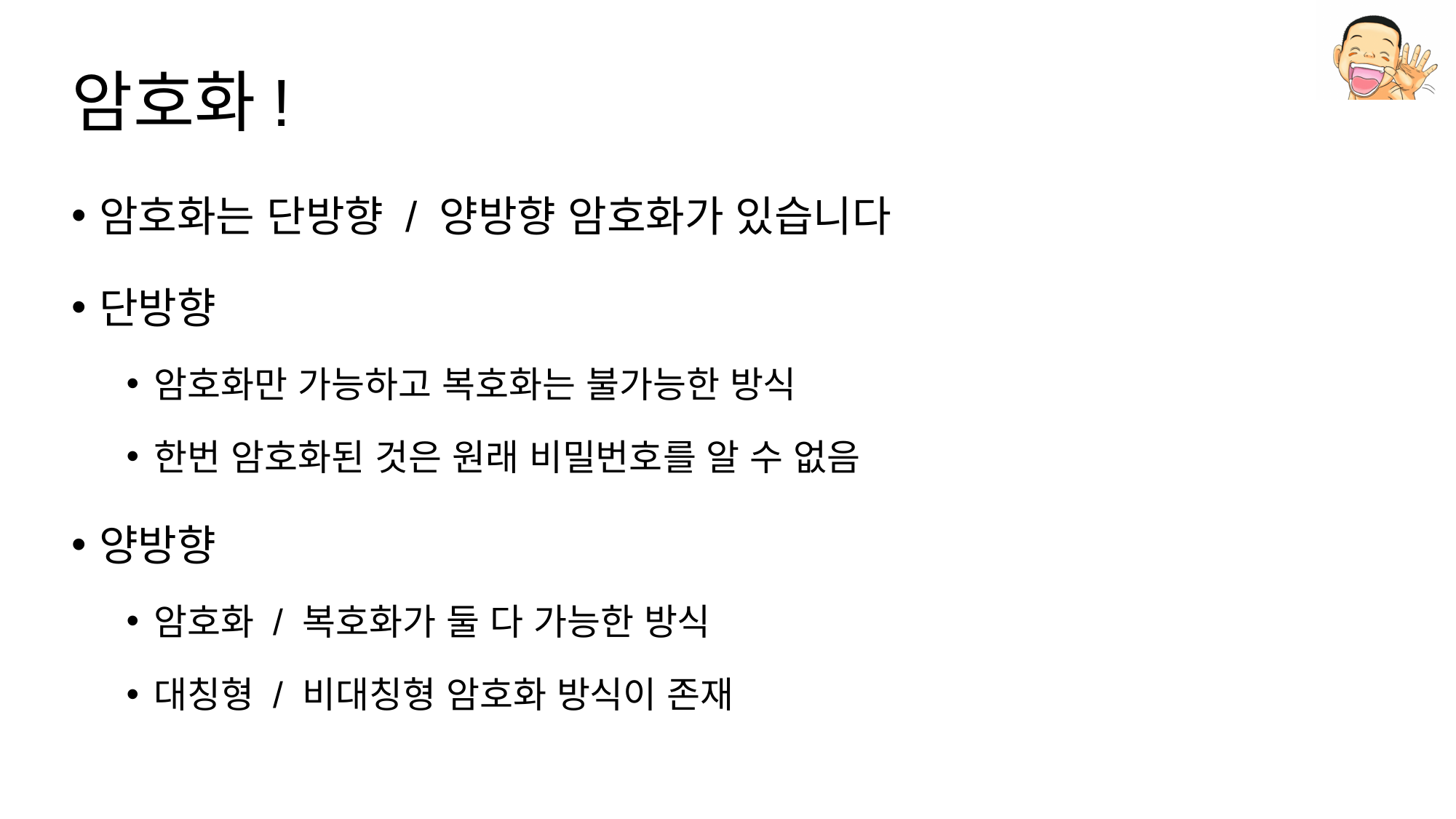

# 암호화!
암호화는 단방향 / 양방향 암호화가 있습니다
단방향
암호화만 가능하고 복호화는 불가능한 방식
한번 암호화된 것은 원래 비밀번호를 알 수 없음
양방향
암호화 / 복호화가 둘 다 가능한 방식
대칭형 / 비대칭형 암호화 방식이 존재